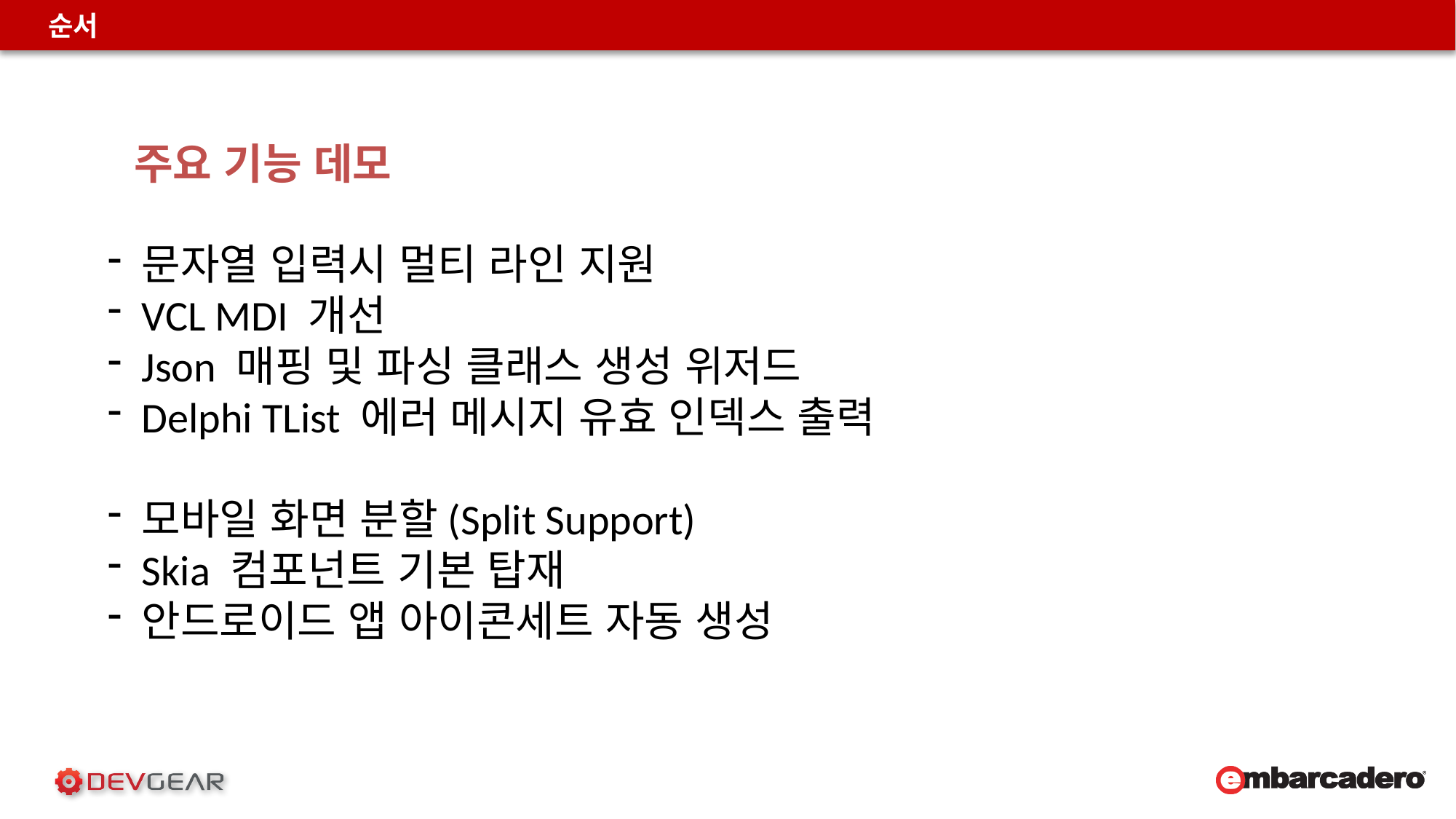

순서
주요 기능 데모
문자열 입력시 멀티 라인 지원
VCL MDI 개선
Json 매핑 및 파싱 클래스 생성 위저드
Delphi TList 에러 메시지 유효 인덱스 출력

모바일 화면 분할(Split Support)
Skia 컴포넌트 기본 탑재
안드로이드 앱 아이콘세트 자동 생성